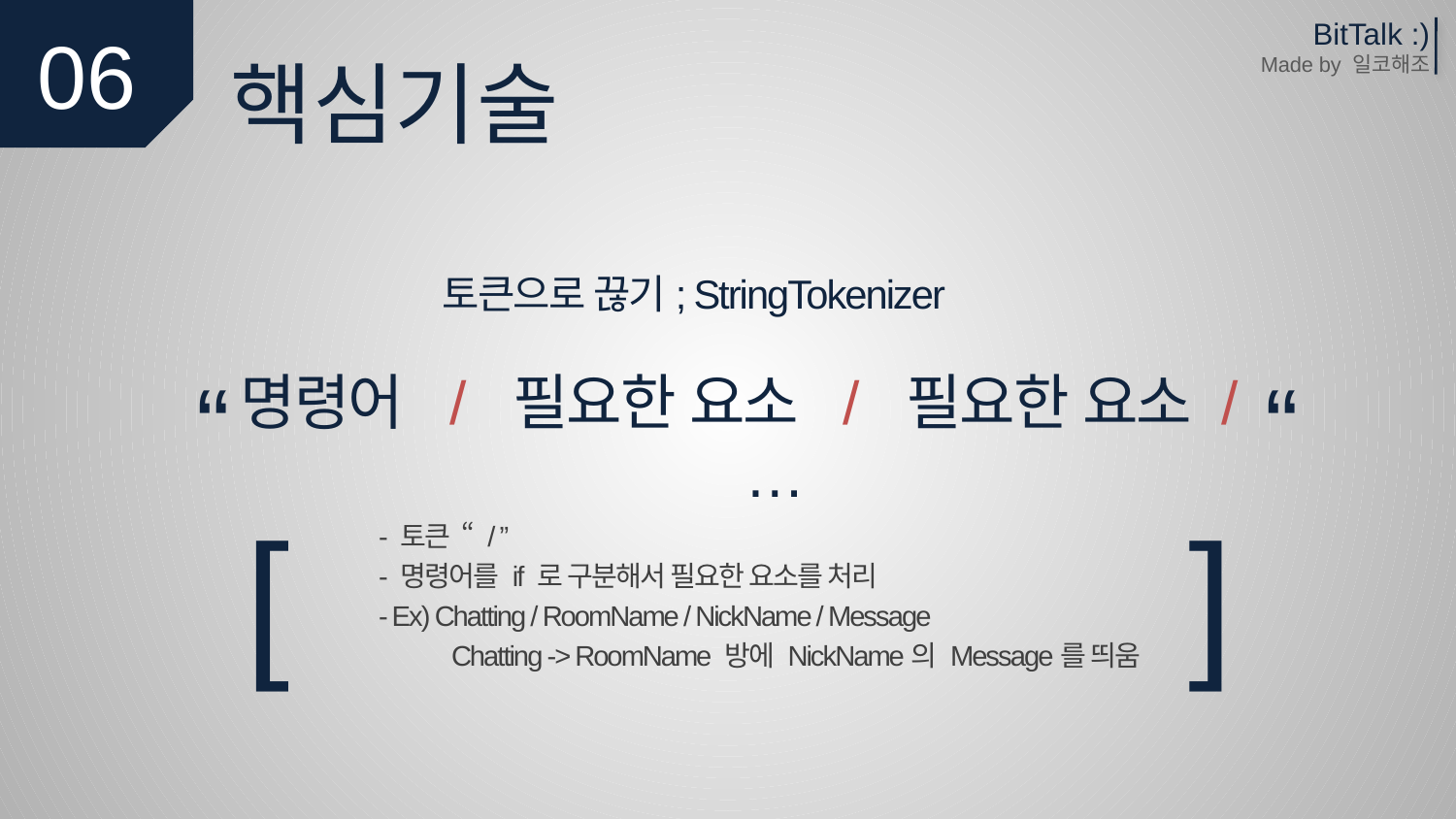

06
BitTalk :)
Made by 일코해조
핵심기술
토큰으로 끊기; StringTokenizer
“
“
명령어  /  필요한 요소  /  필요한 요소 / …
[                     ]
- 토큰  “ / ”
- 명령어를 if 로 구분해서 필요한 요소를 처리
- Ex) Chatting / RoomName / NickName / Message
	Chatting -> RoomName 방에 NickName의 Message를 띄움